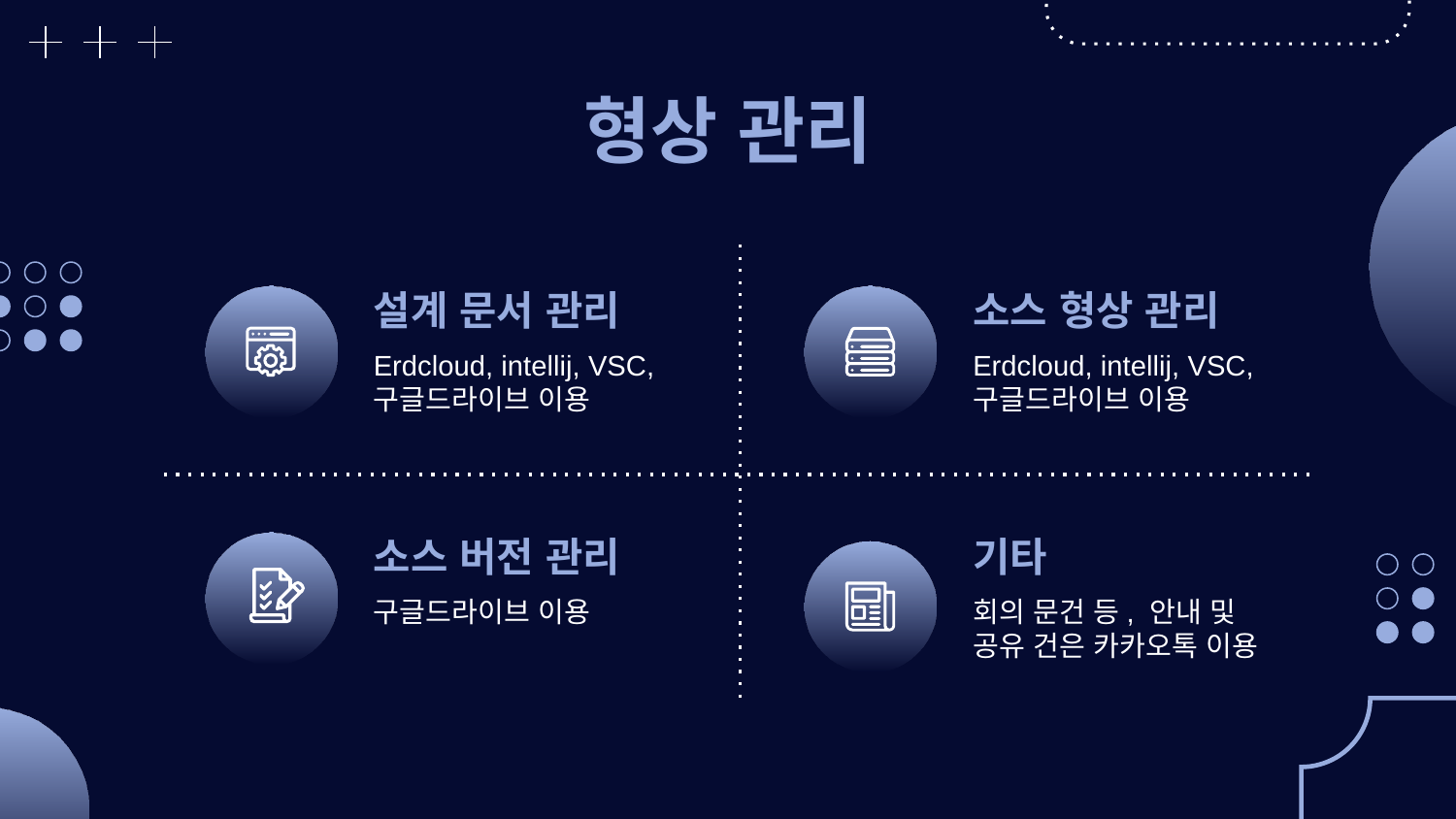

# 형상 관리
설계 문서 관리
소스 형상 관리

Erdcloud, intellij, VSC, 구글드라이브 이용
Erdcloud, intellij, VSC, 구글드라이브 이용
소스 버전 관리
기타

구글드라이브 이용
회의 문건 등, 안내 및 공유 건은 카카오톡 이용